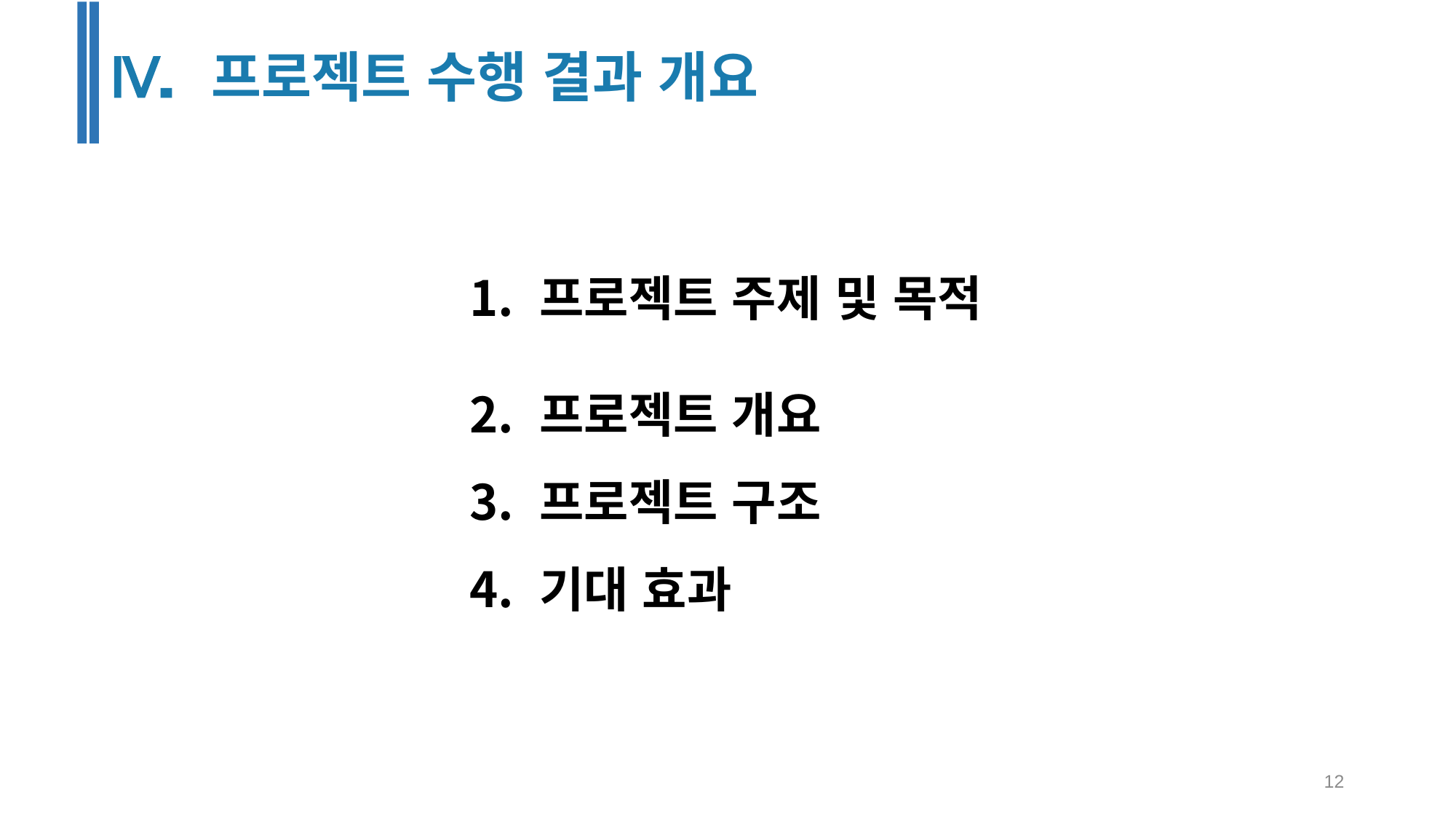

Ⅳ.  프로젝트 수행 결과 개요
 프로젝트 주제 및 목적
 프로젝트 개요
 프로젝트 구조
 기대 효과
12